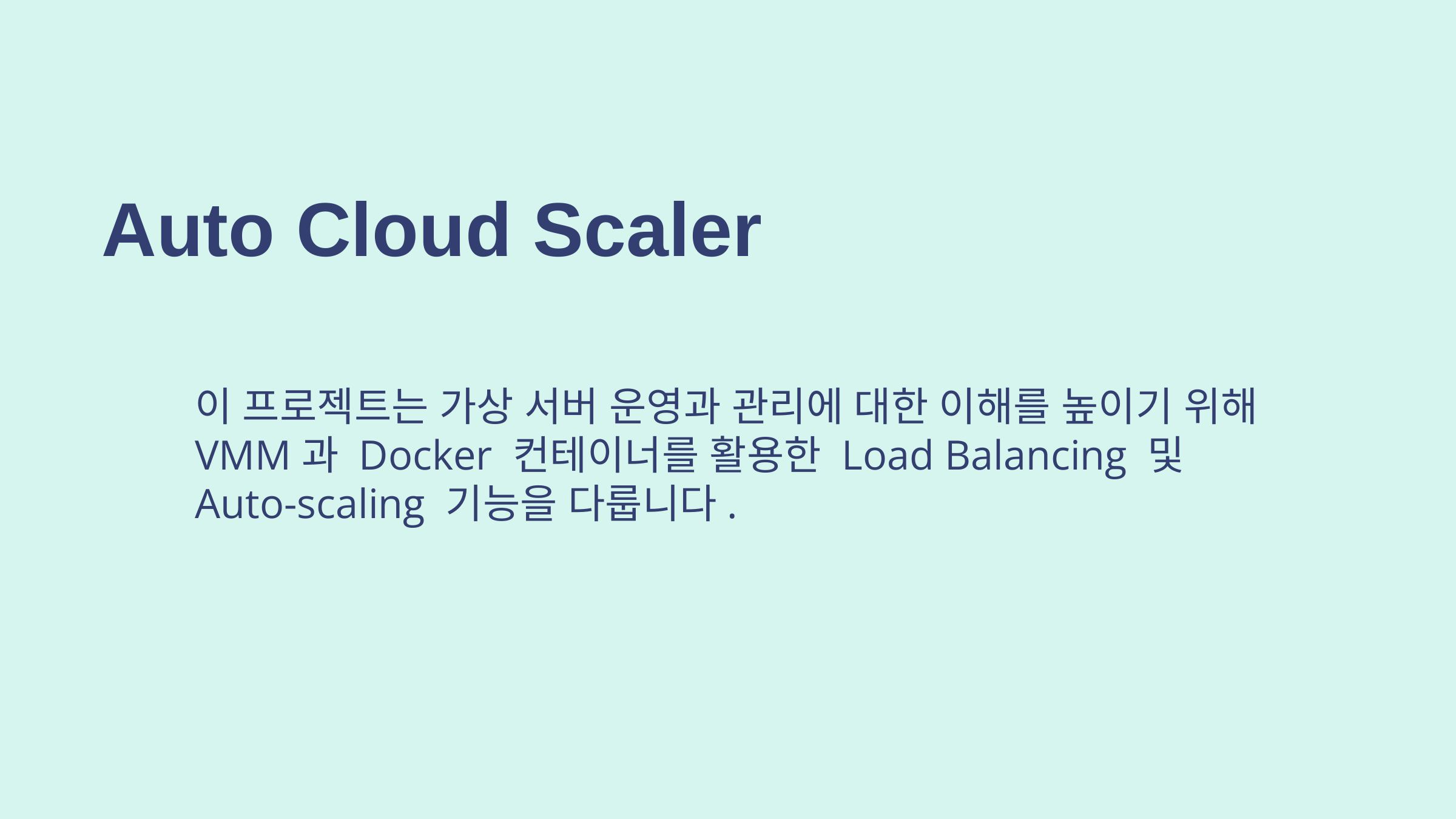

Auto Cloud Scaler
이 프로젝트는 가상 서버 운영과 관리에 대한 이해를 높이기 위해 VMM과 Docker 컨테이너를 활용한 Load Balancing 및 Auto-scaling 기능을 다룹니다.